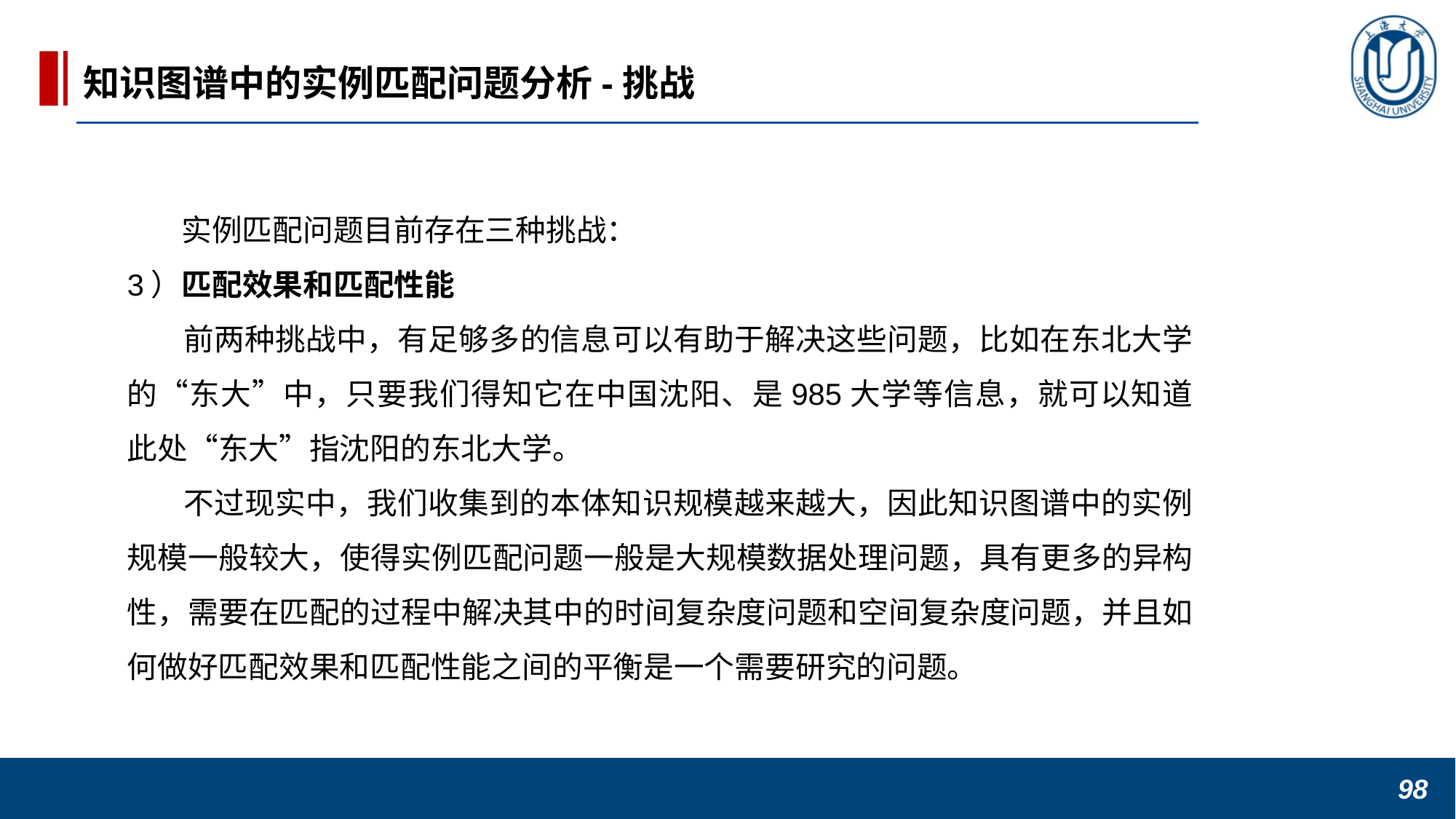

知识图谱中的实例匹配问题分析-挑战
       实例匹配问题目前存在三种挑战：
3）匹配效果和匹配性能
       前两种挑战中，有足够多的信息可以有助于解决这些问题，比如在东北大学的“东大”中，只要我们得知它在中国沈阳、是985大学等信息，就可以知道此处“东大”指沈阳的东北大学。
       不过现实中，我们收集到的本体知识规模越来越大，因此知识图谱中的实例规模一般较大，使得实例匹配问题一般是大规模数据处理问题，具有更多的异构性，需要在匹配的过程中解决其中的时间复杂度问题和空间复杂度问题，并且如何做好匹配效果和匹配性能之间的平衡是一个需要研究的问题。
98